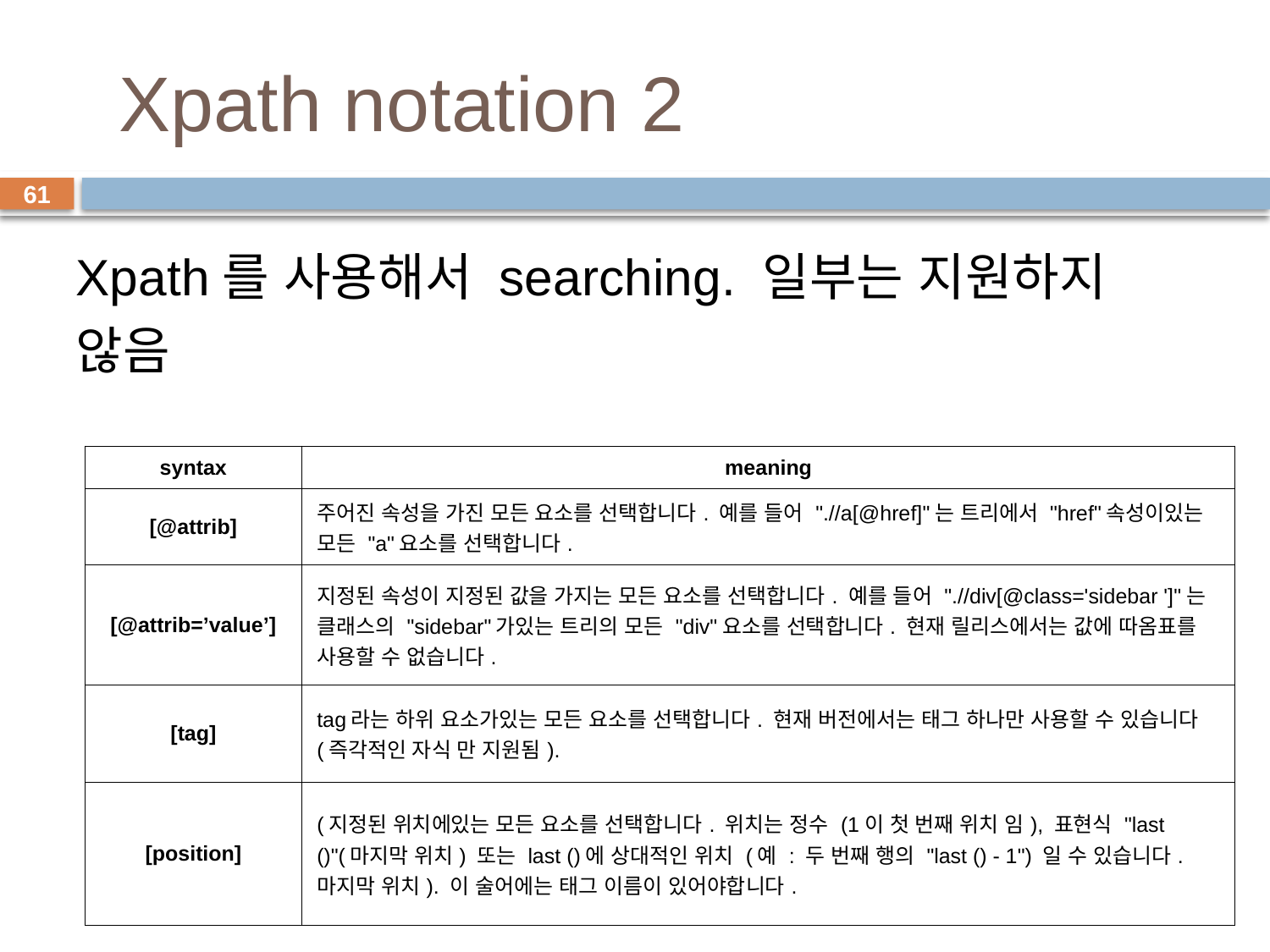

# Xpath notation 2
61
Xpath를 사용해서 searching. 일부는 지원하지 않음
| syntax | meaning |
| --- | --- |
| [@attrib] | 주어진 속성을 가진 모든 요소를 선택합니다. 예를 들어 ".//a[@href]"는 트리에서 "href"속성이있는 모든 "a"요소를 선택합니다. |
| [@attrib=’value’] | 지정된 속성이 지정된 값을 가지는 모든 요소를 선택합니다. 예를 들어 ".//div[@class='sidebar ']"는 클래스의 "sidebar"가있는 트리의 모든 "div"요소를 선택합니다. 현재 릴리스에서는 값에 따옴표를 사용할 수 없습니다. |
| [tag] | tag라는 하위 요소가있는 모든 요소를 선택합니다. 현재 버전에서는 태그 하나만 사용할 수 있습니다 (즉각적인 자식 만 지원됨). |
| [position] | (지정된 위치에있는 모든 요소를 선택합니다. 위치는 정수 (1이 첫 번째 위치 임), 표현식 "last ()"(마지막 위치) 또는 last ()에 상대적인 위치 (예 : 두 번째 행의 "last () - 1") 일 수 있습니다. 마지막 위치). 이 술어에는 태그 이름이 있어야합니다. |